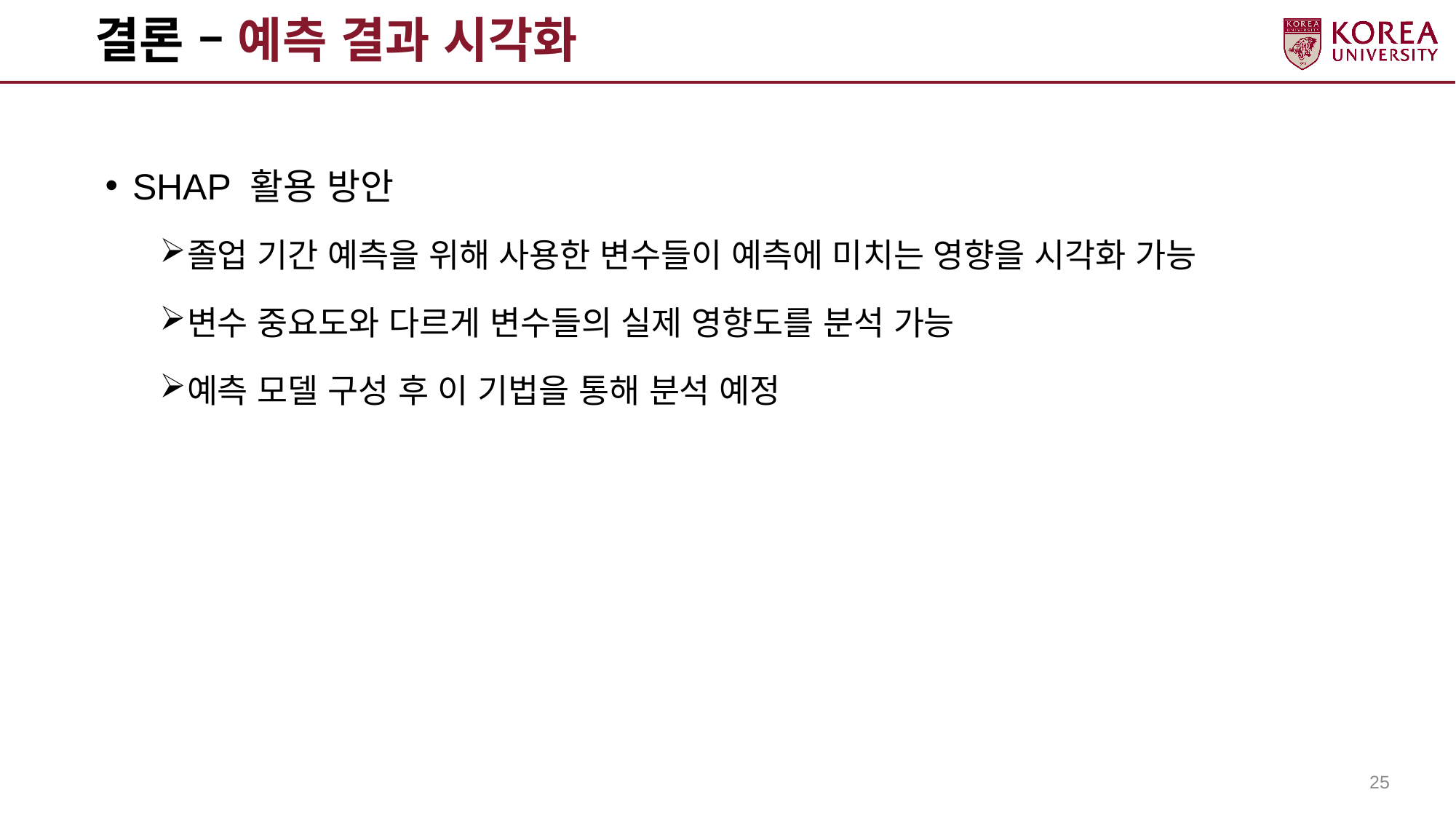

# 결론 – 예측 결과 시각화
SHAP 활용 방안
졸업 기간 예측을 위해 사용한 변수들이 예측에 미치는 영향을 시각화 가능
변수 중요도와 다르게 변수들의 실제 영향도를 분석 가능
예측 모델 구성 후 이 기법을 통해 분석 예정
25